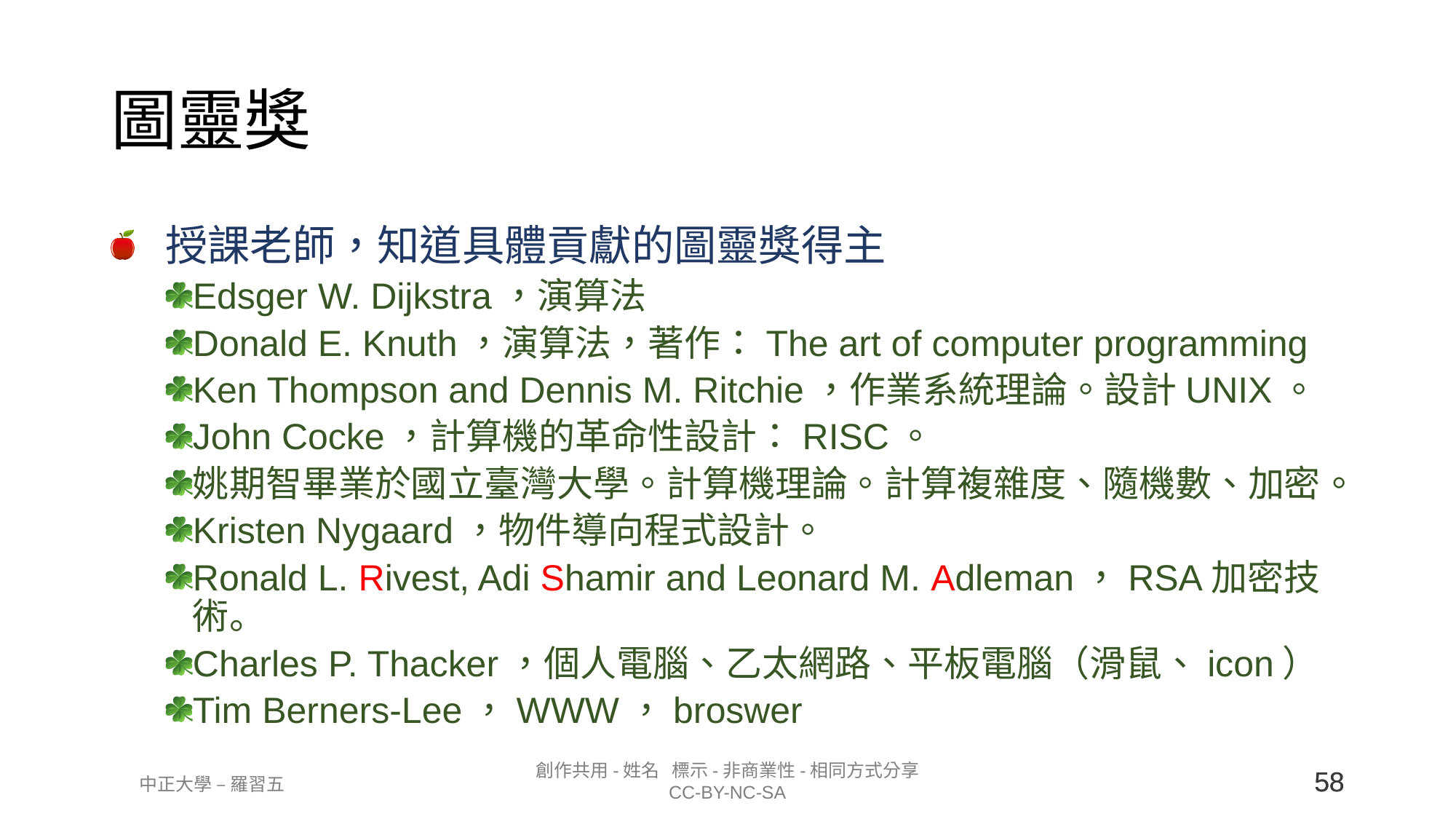

# 圖靈獎
授課老師，知道具體貢獻的圖靈獎得主
Edsger W. Dijkstra，演算法
Donald E. Knuth，演算法，著作：The art of computer programming
Ken Thompson and Dennis M. Ritchie，作業系統理論。設計UNIX。
John Cocke，計算機的革命性設計：RISC。
姚期智畢業於國立臺灣大學。計算機理論。計算複雜度、隨機數、加密。
Kristen Nygaard，物件導向程式設計。
Ronald L. Rivest, Adi Shamir and Leonard M. Adleman，RSA加密技術。
Charles P. Thacker，個人電腦、乙太網路、平板電腦（滑鼠、icon）
Tim Berners-Lee，WWW，broswer